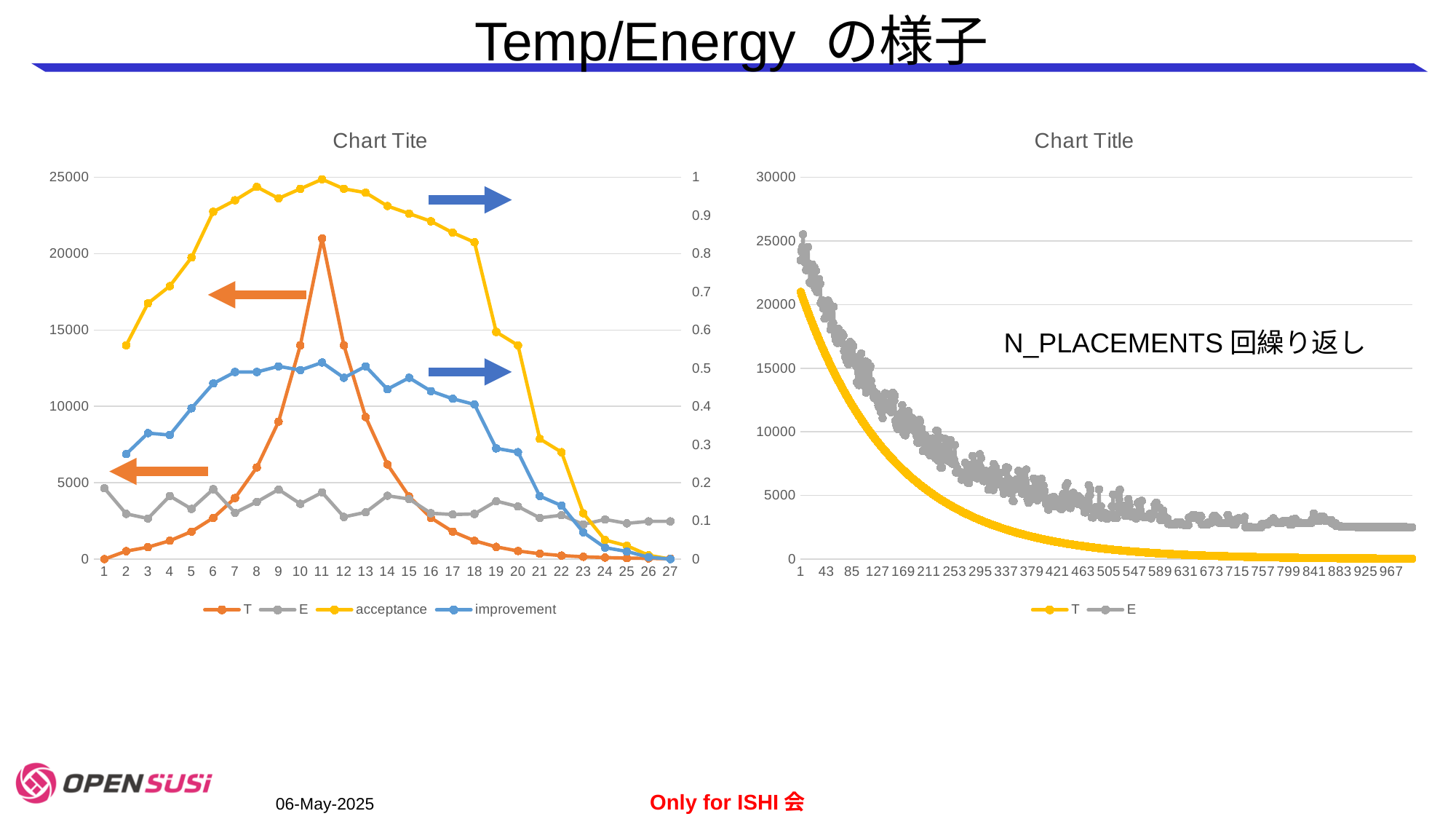

# Temp/Energy の様子

### Chart: Chart Tite

| Category | T | E | acceptance | improvement |
|---|---|---|---|---|

### Chart:

| Category | T | E |
|---|---|---|
N_PLACEMENTS回繰り返し
06-May-2025